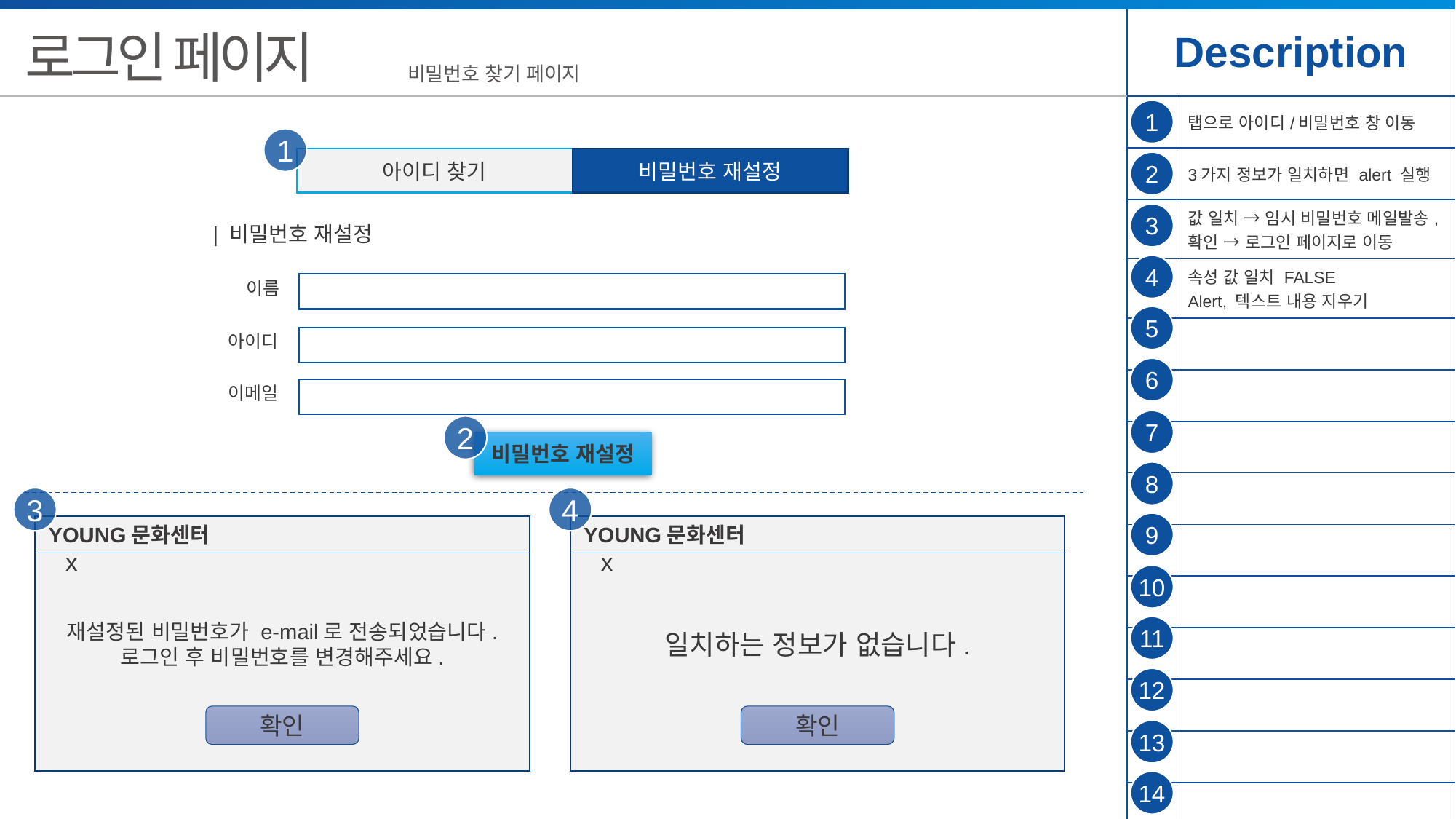

| Description |  |
| --- | --- |
|  | 탭으로 아이디/비밀번호 창 이동 |
|  | 3가지 정보가 일치하면 alert 실행 |
|  | 값 일치 → 임시 비밀번호 메일발송, 확인 → 로그인 페이지로 이동 |
|  | 속성 값 일치 FALSE Alert, 텍스트 내용 지우기 |
|  |  |
|  |  |
|  |  |
|  |  |
|  |  |
|  |  |
|  |  |
|  |  |
|  |  |
|  |  |
로그인 페이지
비밀번호 찾기 페이지
1
1
아이디 찾기
비밀번호 재설정
2
3
| 비밀번호 재설정
4
이름

5
아이디

6
이메일

7
2
비밀번호 재설정
8
3
4
9
재설정된 비밀번호가 e-mail로 전송되었습니다.
로그인 후 비밀번호를 변경해주세요.
YOUNG문화센터	 	                           x
일치하는 정보가 없습니다.
YOUNG문화센터	 	                           x
10
11
12
확인
확인
13
14